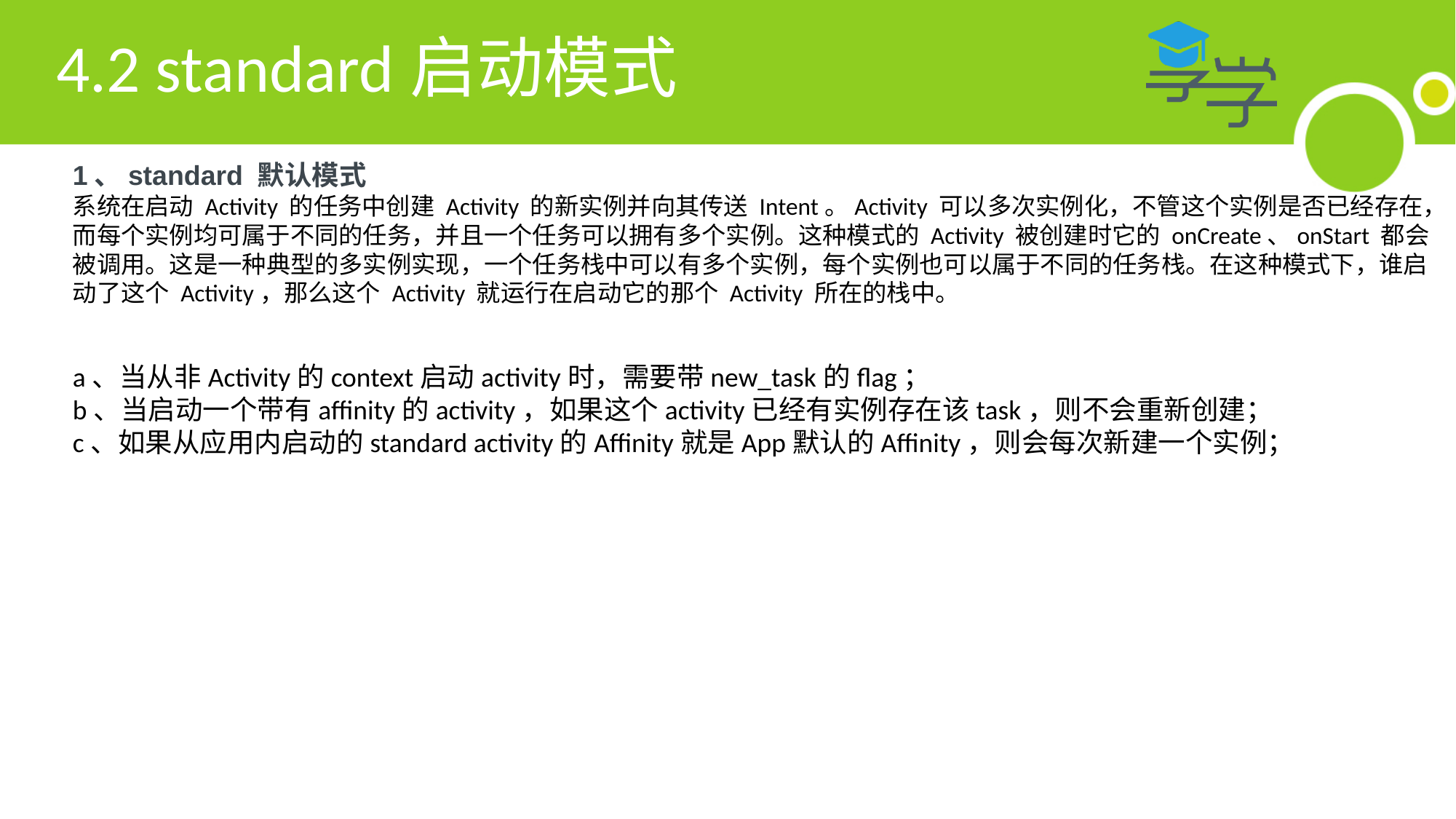

# 4.2 standard启动模式
1、standard 默认模式
系统在启动 Activity 的任务中创建 Activity 的新实例并向其传送 Intent。Activity 可以多次实例化，不管这个实例是否已经存在，而每个实例均可属于不同的任务，并且一个任务可以拥有多个实例。这种模式的 Activity 被创建时它的 onCreate、onStart 都会被调用。这是一种典型的多实例实现，一个任务栈中可以有多个实例，每个实例也可以属于不同的任务栈。在这种模式下，谁启动了这个 Activity，那么这个 Activity 就运行在启动它的那个 Activity 所在的栈中。
a、当从非Activity的context启动activity时，需要带new_task的flag；
b、当启动一个带有affinity的activity，如果这个activity已经有实例存在该task，则不会重新创建；
c、如果从应用内启动的standard activity的Affinity就是App默认的Affinity，则会每次新建一个实例；